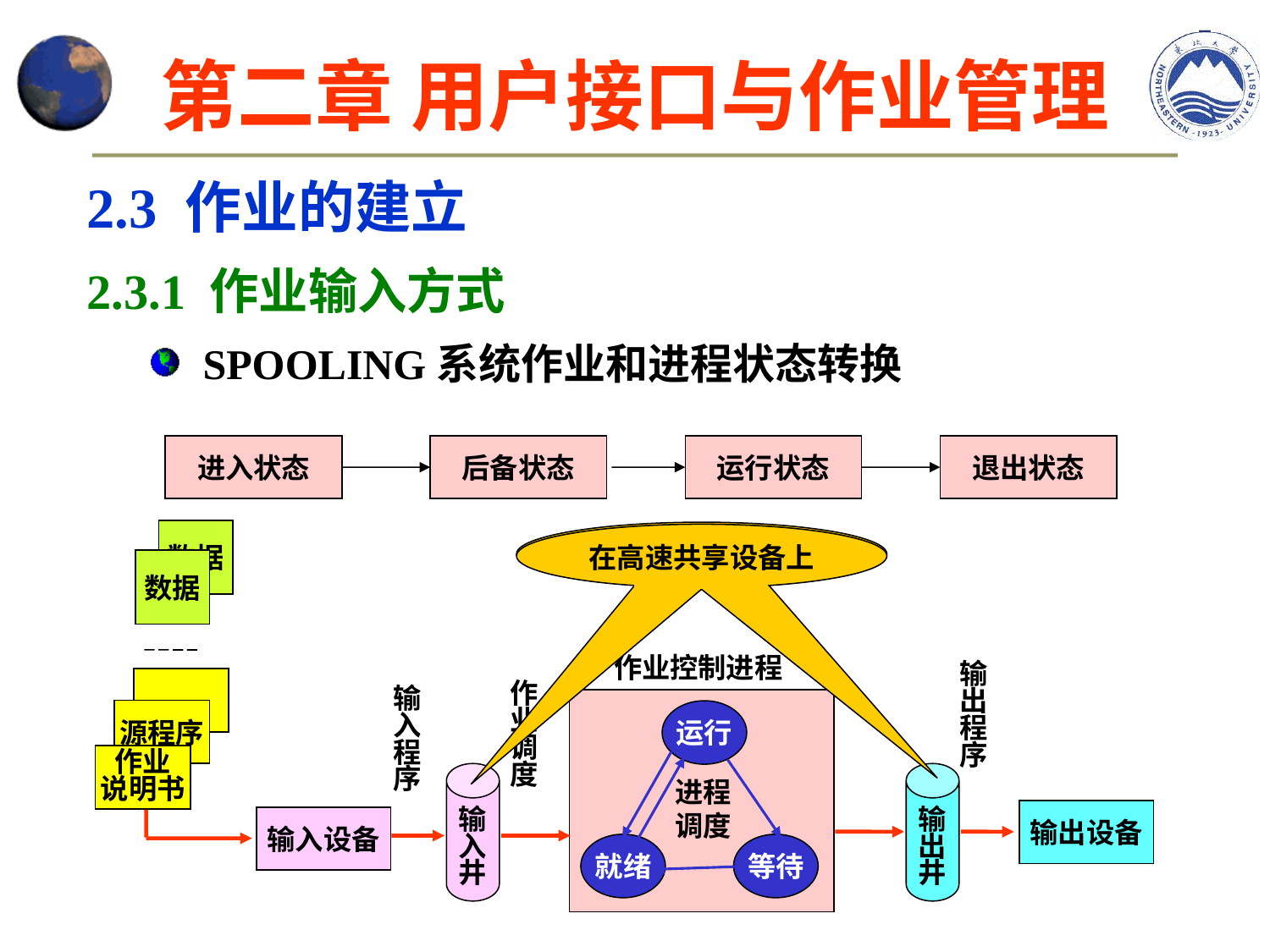

# 第二章 用户接口与作业管理
2.3 作业的建立
2.3.1 作业输入方式
SPOOLING系统作业和进程状态转换
进入状态
后备状态
运行状态
退出状态

数据
数据
作业控制进程

输出程序

作业调度
输入程序

源程序
运行
作业
说明书

输
入
井
输
出
井
进程调度
输出设备
输入设备

就绪
等待

在高速共享设备上
在高速共享设备上